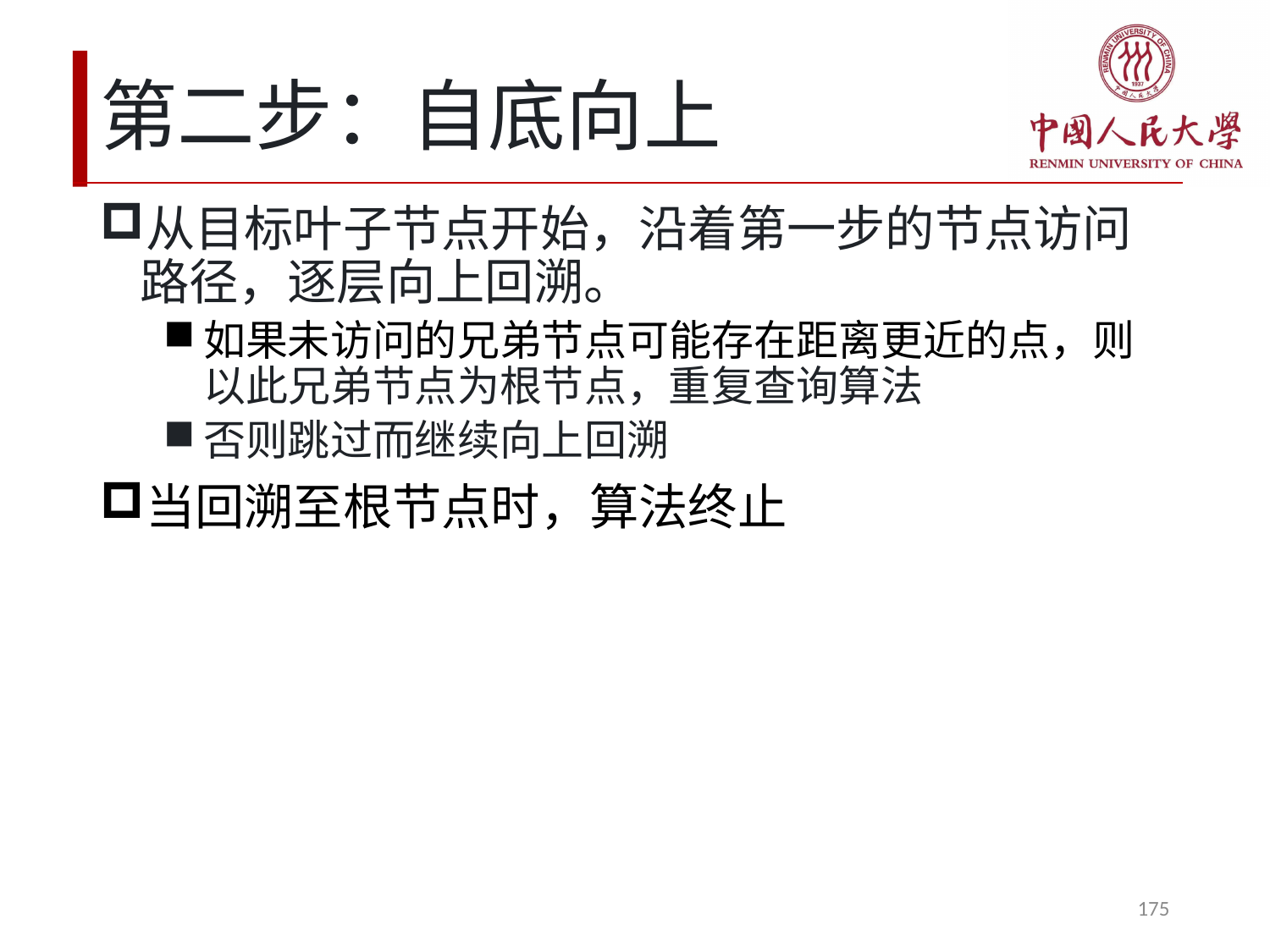

# 第二步：自底向上
从目标叶子节点开始，沿着第一步的节点访问路径，逐层向上回溯。
如果未访问的兄弟节点可能存在距离更近的点，则以此兄弟节点为根节点，重复查询算法
否则跳过而继续向上回溯
当回溯至根节点时，算法终止

175